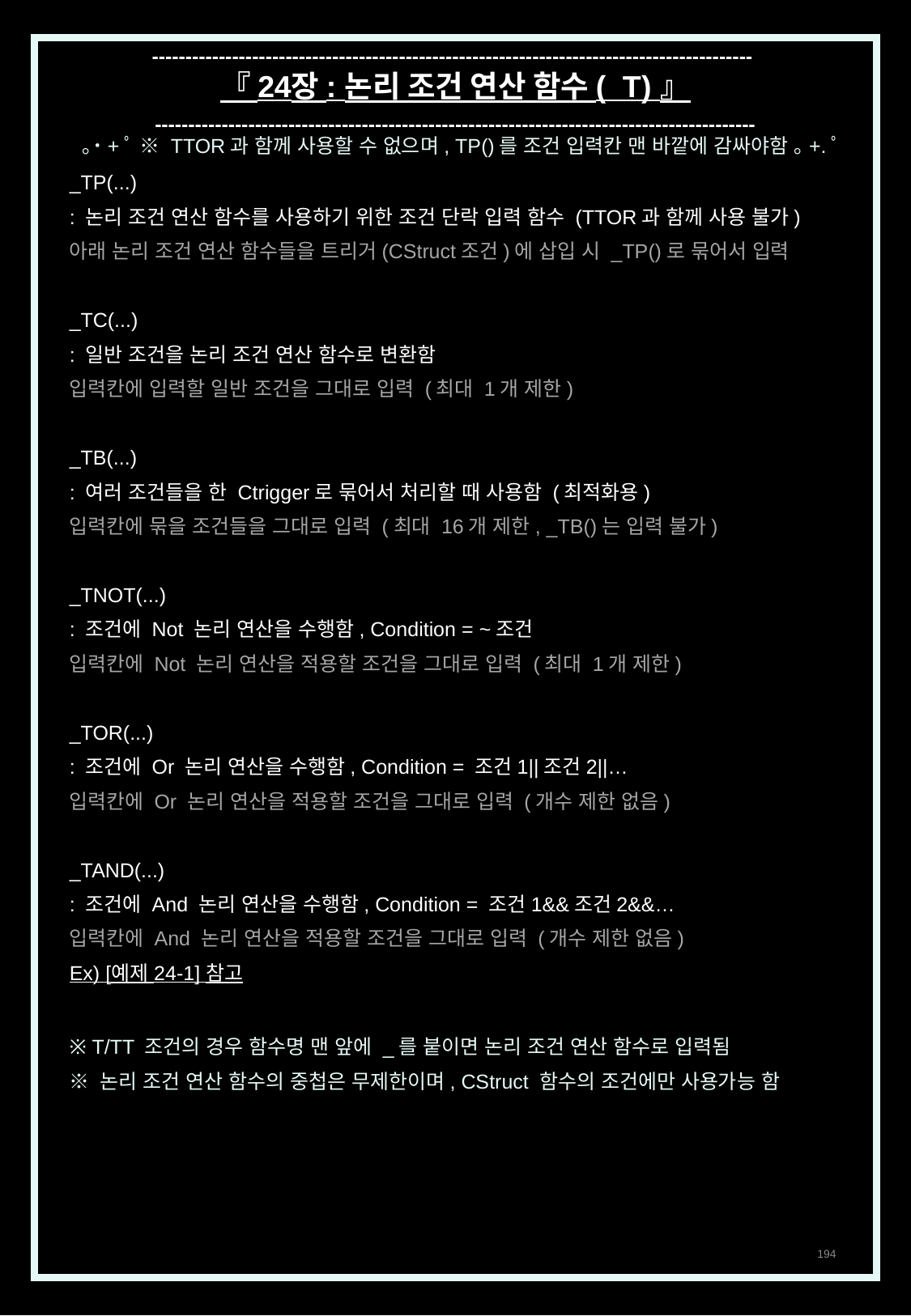

------------------------------------------------------------------------------------------
『 24장 : 논리 조건 연산 함수 (_T) 』
------------------------------------------------------------------------------------------

｡˙+ﾟ ※ TTOR과 함께 사용할 수 없으며, TP()를 조건 입력칸 맨 바깥에 감싸야함 ｡+.ﾟ
_TP(...)
: 논리 조건 연산 함수를 사용하기 위한 조건 단락 입력 함수 (TTOR과 함께 사용 불가)
아래 논리 조건 연산 함수들을 트리거(CStruct조건)에 삽입 시 _TP()로 묶어서 입력

_TC(...)
: 일반 조건을 논리 조건 연산 함수로 변환함
입력칸에 입력할 일반 조건을 그대로 입력 (최대 1개 제한)

_TB(...)
: 여러 조건들을 한 Ctrigger로 묶어서 처리할 때 사용함 (최적화용)
입력칸에 묶을 조건들을 그대로 입력 (최대 16개 제한, _TB()는 입력 불가)

_TNOT(...)
: 조건에 Not 논리 연산을 수행함, Condition = ~조건
입력칸에 Not 논리 연산을 적용할 조건을 그대로 입력 (최대 1개 제한)

_TOR(...)
: 조건에 Or 논리 연산을 수행함, Condition = 조건1||조건2||…
입력칸에 Or 논리 연산을 적용할 조건을 그대로 입력 (개수 제한 없음)

_TAND(...)
: 조건에 And 논리 연산을 수행함, Condition = 조건1&&조건2&&…
입력칸에 And 논리 연산을 적용할 조건을 그대로 입력 (개수 제한 없음)
Ex) [예제 24-1] 참고

※ T/TT 조건의 경우 함수명 맨 앞에 _를 붙이면 논리 조건 연산 함수로 입력됨
※ 논리 조건 연산 함수의 중첩은 무제한이며, CStruct 함수의 조건에만 사용가능 함
194